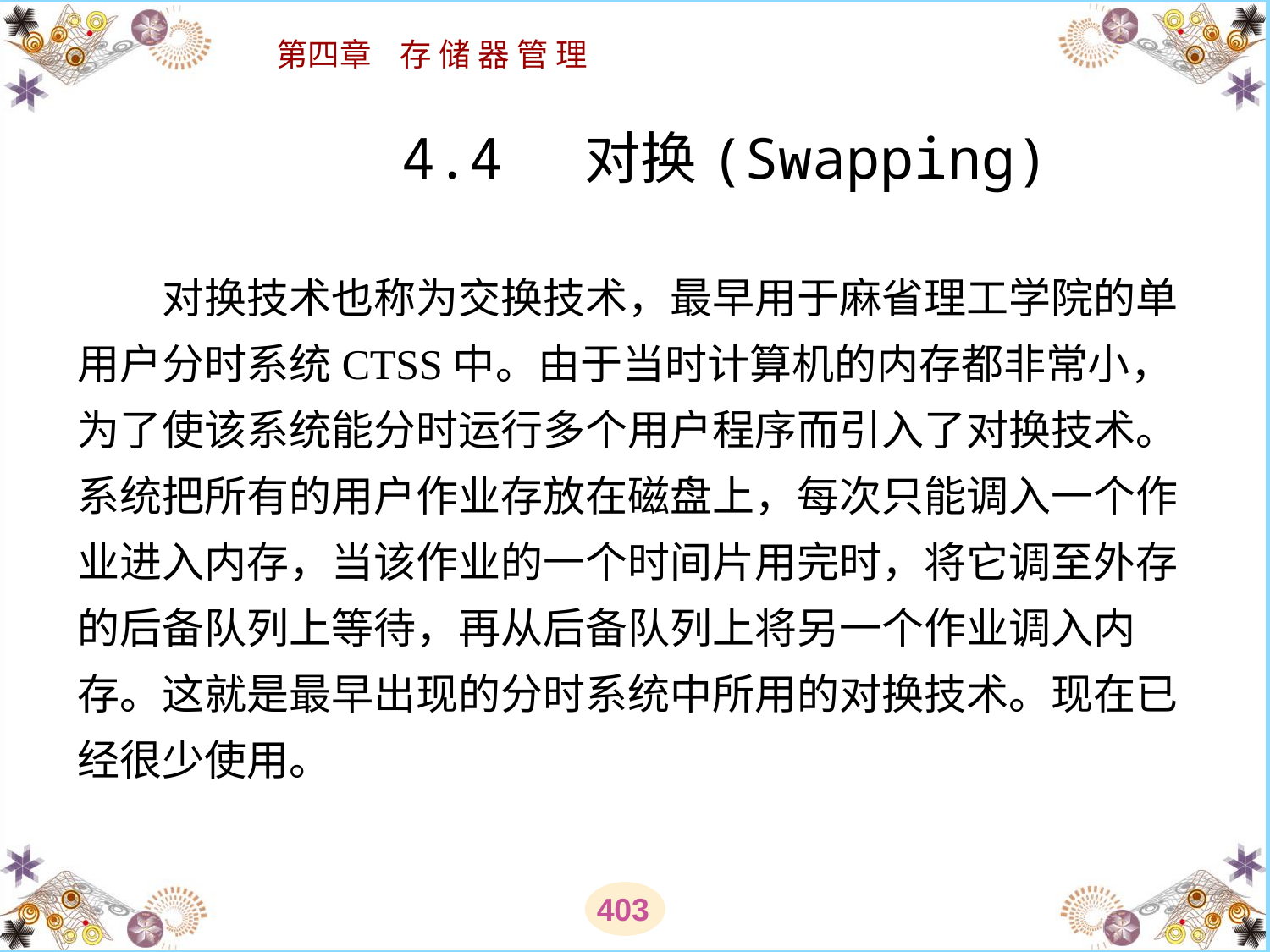

# 4.4  对换(Swapping) 　　对换技术也称为交换技术，最早用于麻省理工学院的单用户分时系统CTSS中。由于当时计算机的内存都非常小，为了使该系统能分时运行多个用户程序而引入了对换技术。系统把所有的用户作业存放在磁盘上，每次只能调入一个作业进入内存，当该作业的一个时间片用完时，将它调至外存的后备队列上等待，再从后备队列上将另一个作业调入内存。这就是最早出现的分时系统中所用的对换技术。现在已经很少使用。